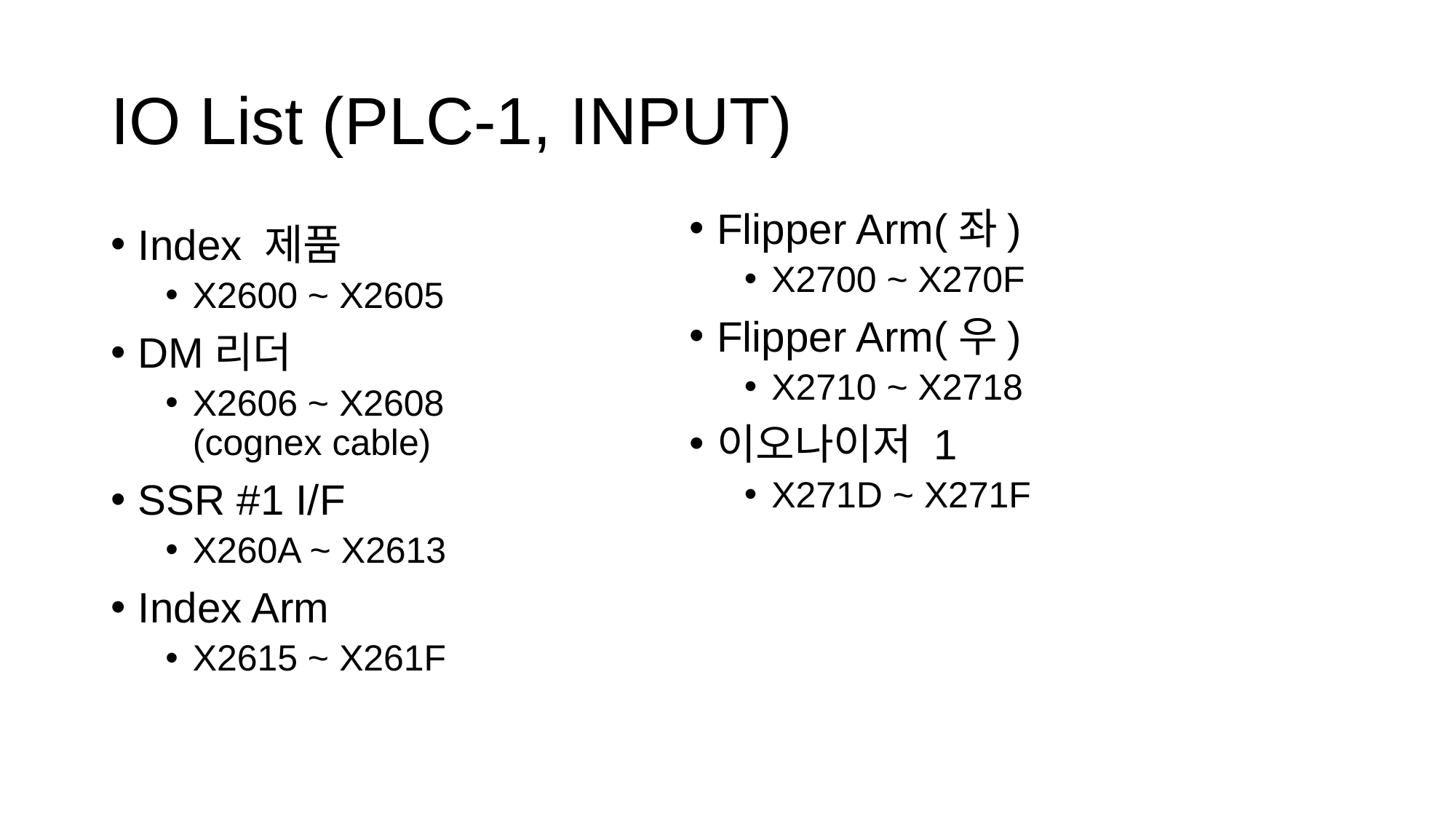

# IO List (PLC-1, INPUT)
Flipper Arm(좌)
X2700 ~ X270F
Flipper Arm(우)
X2710 ~ X2718
이오나이저 1
X271D ~ X271F

Index 제품
X2600 ~ X2605
DM리더
X2606 ~ X2608 (cognex cable)
SSR #1 I/F
X260A ~ X2613
Index Arm
X2615 ~ X261F